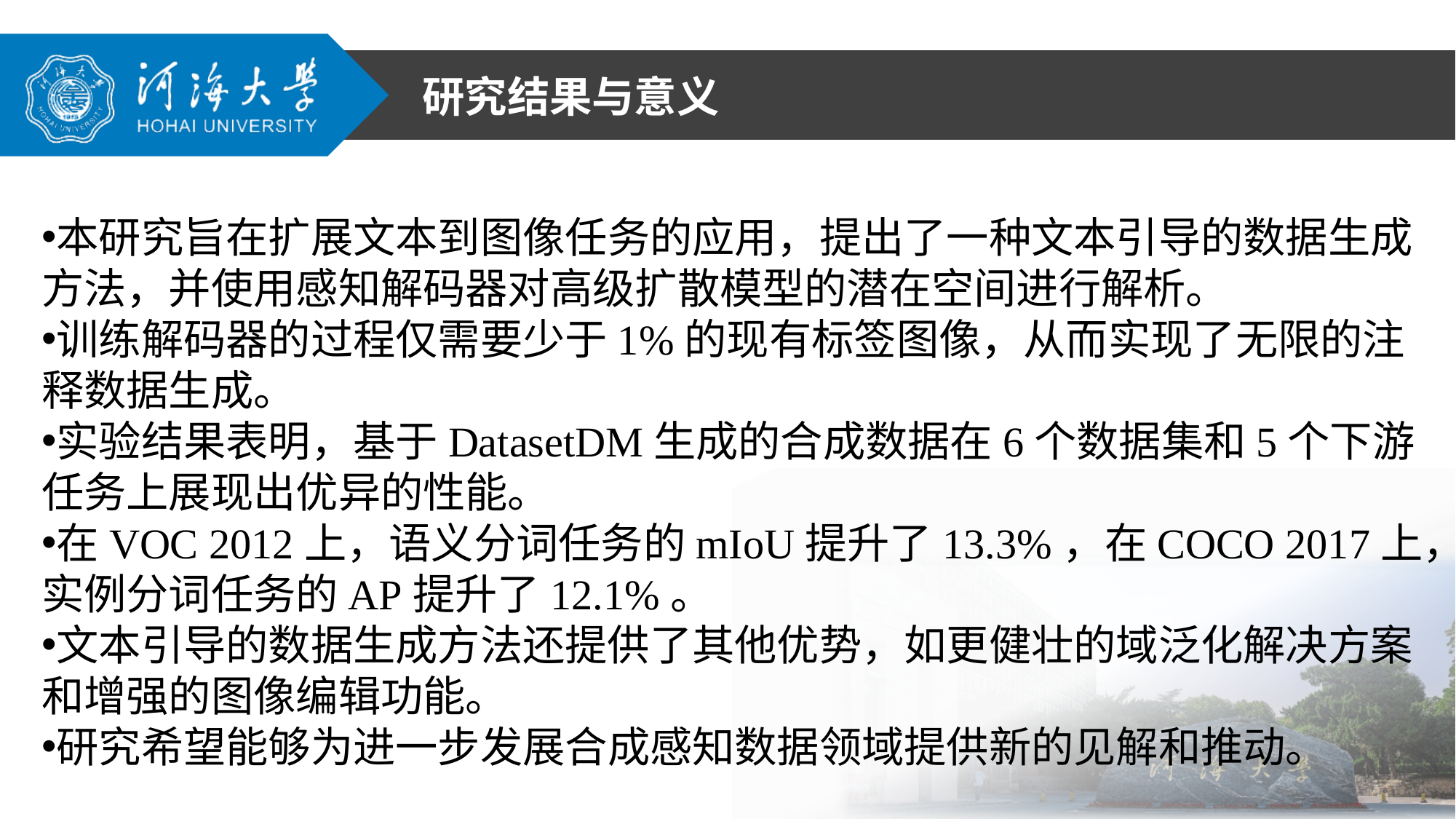

研究结果与意义
本研究旨在扩展文本到图像任务的应用，提出了一种文本引导的数据生成方法，并使用感知解码器对高级扩散模型的潜在空间进行解析。
训练解码器的过程仅需要少于1%的现有标签图像，从而实现了无限的注释数据生成。
实验结果表明，基于DatasetDM生成的合成数据在6个数据集和5个下游任务上展现出优异的性能。
在VOC 2012上，语义分词任务的mIoU提升了13.3%，在COCO 2017上，实例分词任务的AP提升了12.1%。
文本引导的数据生成方法还提供了其他优势，如更健壮的域泛化解决方案和增强的图像编辑功能。
研究希望能够为进一步发展合成感知数据领域提供新的见解和推动。